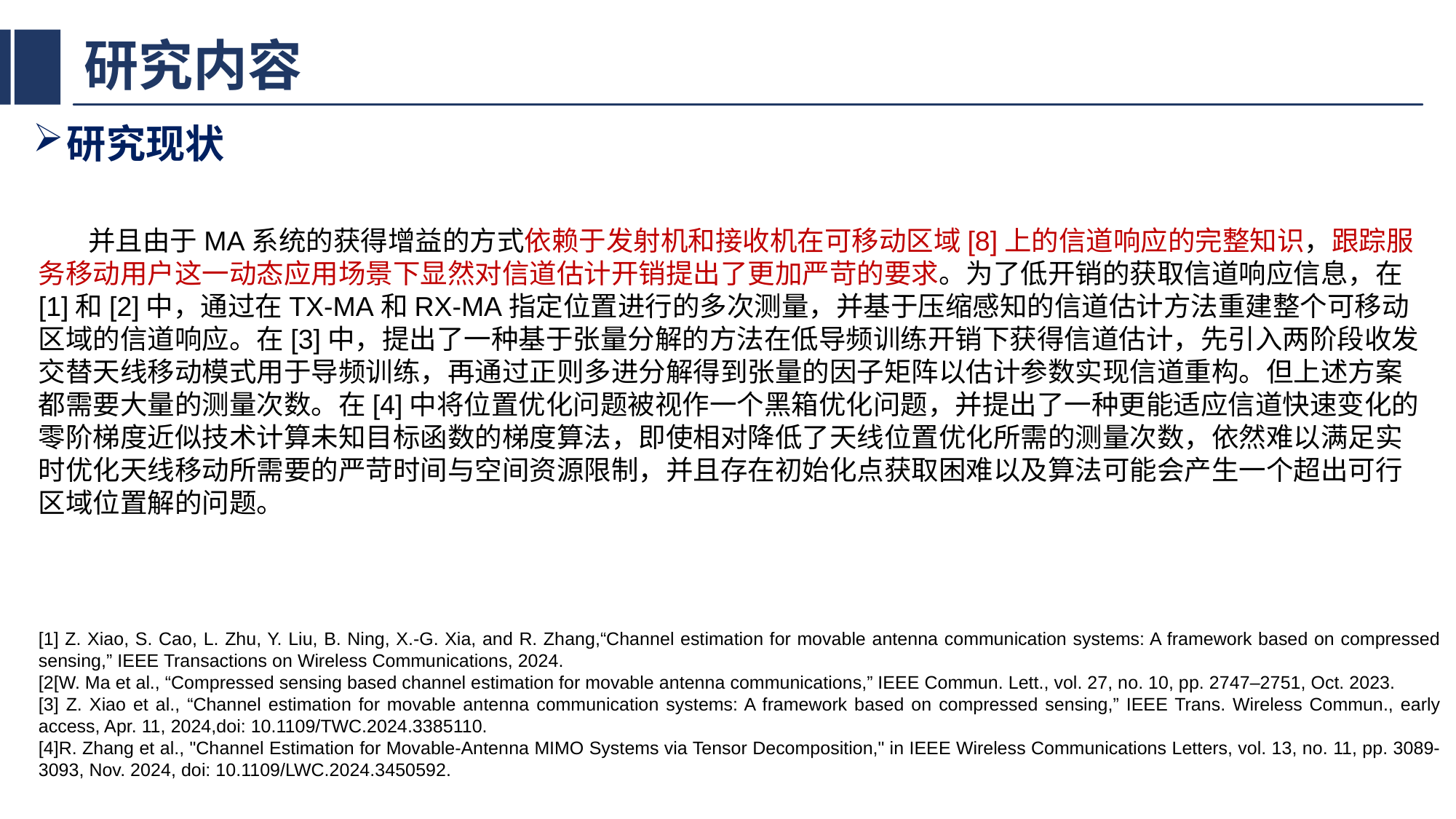

# 研究内容
研究现状

       并且由于MA系统的获得增益的方式依赖于发射机和接收机在可移动区域[8]上的信道响应的完整知识，跟踪服务移动用户这一动态应用场景下显然对信道估计开销提出了更加严苛的要求。为了低开销的获取信道响应信息，在[1]和[2]中，通过在TX-MA和RX-MA指定位置进行的多次测量，并基于压缩感知的信道估计方法重建整个可移动区域的信道响应。在[3]中，提出了一种基于张量分解的方法在低导频训练开销下获得信道估计，先引入两阶段收发交替天线移动模式用于导频训练，再通过正则多进分解得到张量的因子矩阵以估计参数实现信道重构。但上述方案都需要大量的测量次数。在[4]中将位置优化问题被视作一个黑箱优化问题，并提出了一种更能适应信道快速变化的零阶梯度近似技术计算未知目标函数的梯度算法，即使相对降低了天线位置优化所需的测量次数，依然难以满足实时优化天线移动所需要的严苛时间与空间资源限制，并且存在初始化点获取困难以及算法可能会产生一个超出可行区域位置解的问题。
[1] Z. Xiao, S. Cao, L. Zhu, Y. Liu, B. Ning, X.-G. Xia, and R. Zhang,“Channel estimation for movable antenna communication systems: A framework based on compressed sensing,” IEEE Transactions on Wireless Communications, 2024.
[2[W. Ma et al., “Compressed sensing based channel estimation for movable antenna communications,” IEEE Commun. Lett., vol. 27, no. 10, pp. 2747–2751, Oct. 2023.
[3] Z. Xiao et al., “Channel estimation for movable antenna communication systems: A framework based on compressed sensing,” IEEE Trans. Wireless Commun., early access, Apr. 11, 2024,doi: 10.1109/TWC.2024.3385110.
[4]R. Zhang et al., "Channel Estimation for Movable-Antenna MIMO Systems via Tensor Decomposition," in IEEE Wireless Communications Letters, vol. 13, no. 11, pp. 3089-3093, Nov. 2024, doi: 10.1109/LWC.2024.3450592.